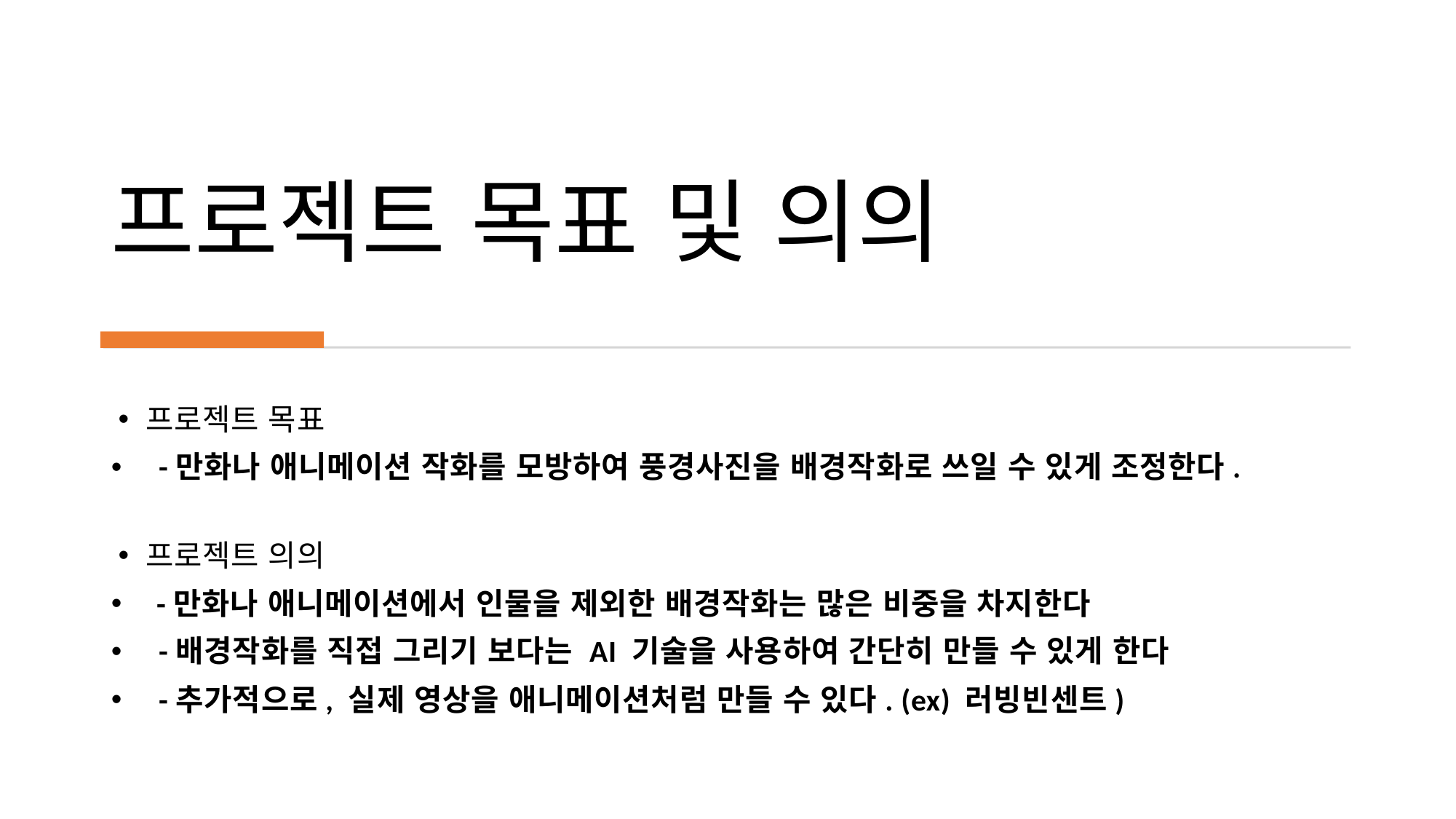

# 프로젝트 목표 및 의의

프로젝트 목표
     -만화나 애니메이션 작화를 모방하여 풍경사진을 배경작화로 쓰일 수 있게 조정한다.

프로젝트 의의
     -만화나 애니메이션에서 인물을 제외한 배경작화는 많은 비중을 차지한다
     -배경작화를 직접 그리기 보다는 AI 기술을 사용하여 간단히 만들 수 있게 한다
     -추가적으로, 실제 영상을 애니메이션처럼 만들 수 있다. (ex) 러빙빈센트)